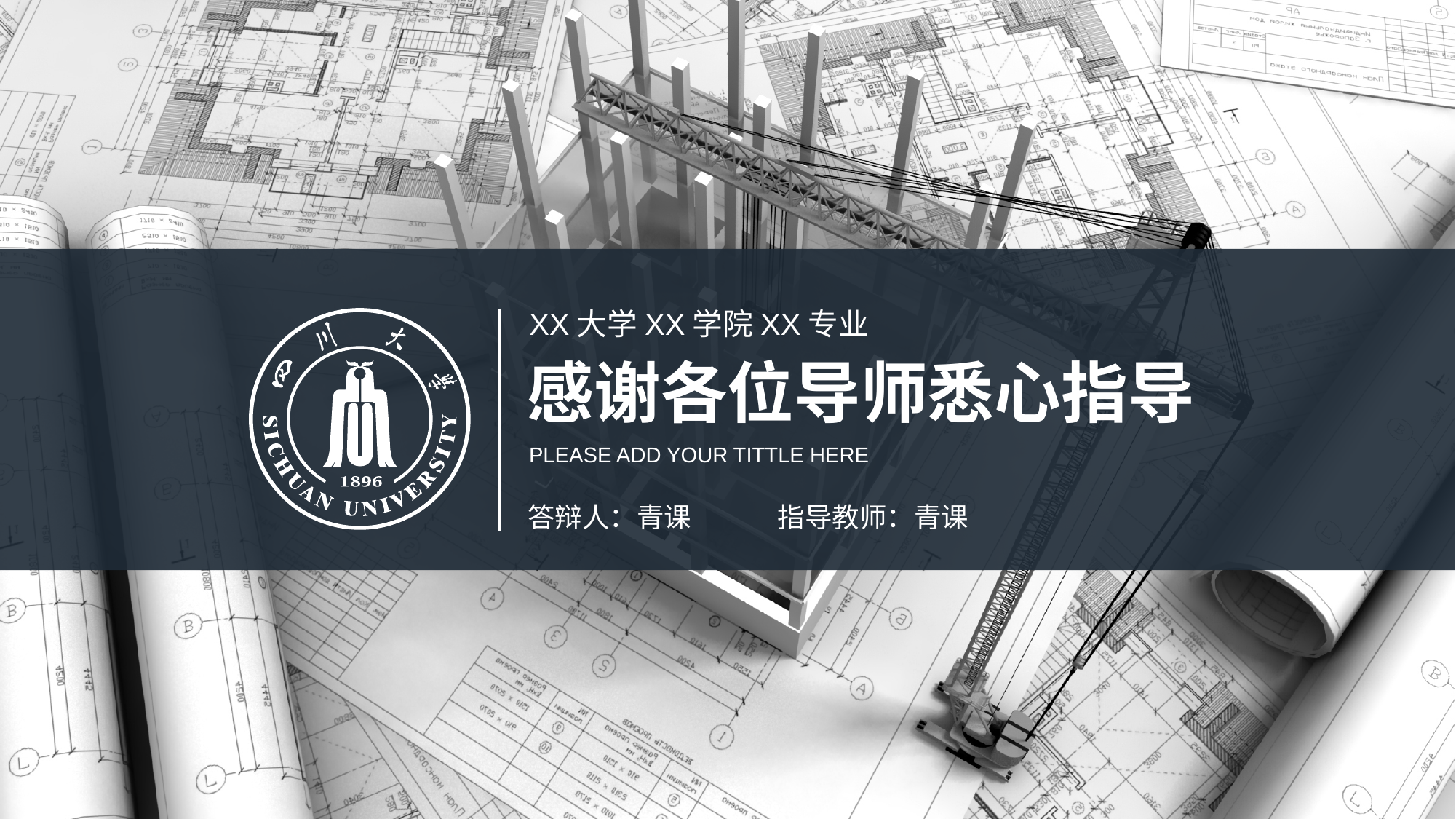

XX大学XX学院XX专业

感谢各位导师悉心指导
PLEASE ADD YOUR TITTLE HERE
答辩人：青课
指导教师：青课